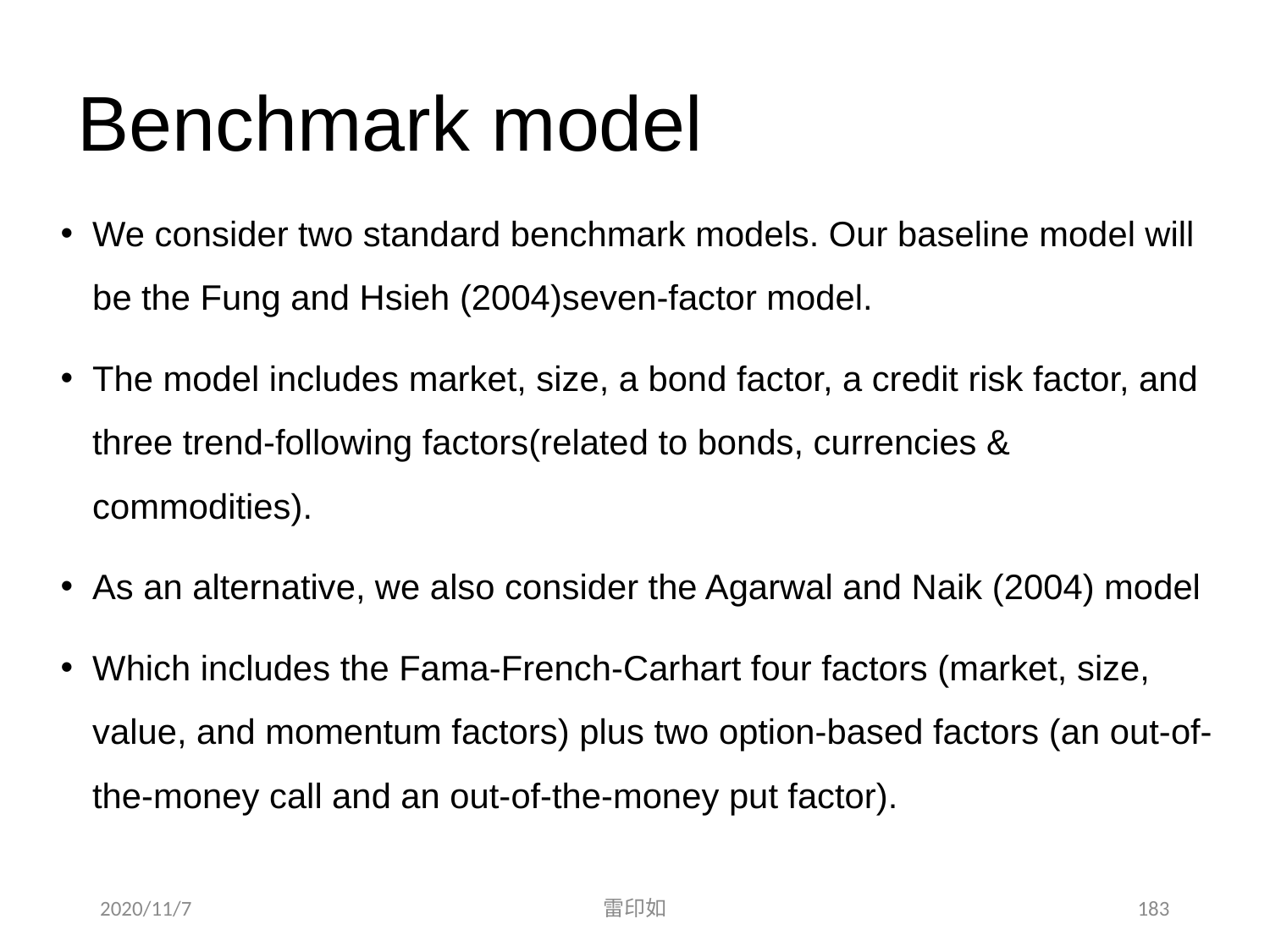

# Benchmark model
We consider two standard benchmark models. Our baseline model will be the Fung and Hsieh (2004)seven-factor model.
The model includes market, size, a bond factor, a credit risk factor, and three trend-following factors(related to bonds, currencies & commodities).
As an alternative, we also consider the Agarwal and Naik (2004) model
Which includes the Fama-French-Carhart four factors (market, size, value, and momentum factors) plus two option-based factors (an out-of-the-money call and an out-of-the-money put factor).
2020/11/7
雷印如
183